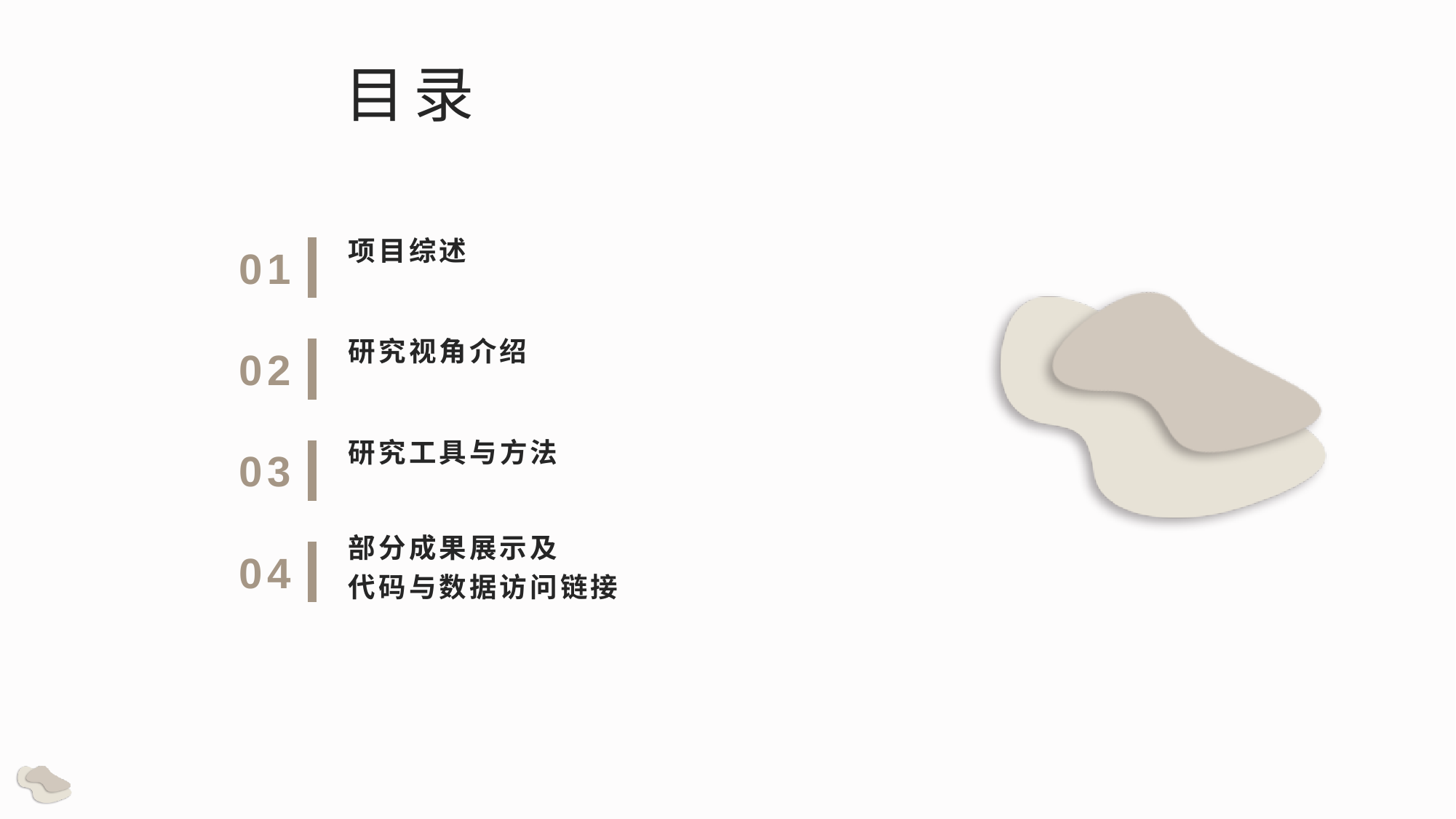

目录
项目综述
01
研究视角介绍
02
研究工具与方法
03
04
部分成果展示及
代码与数据访问链接